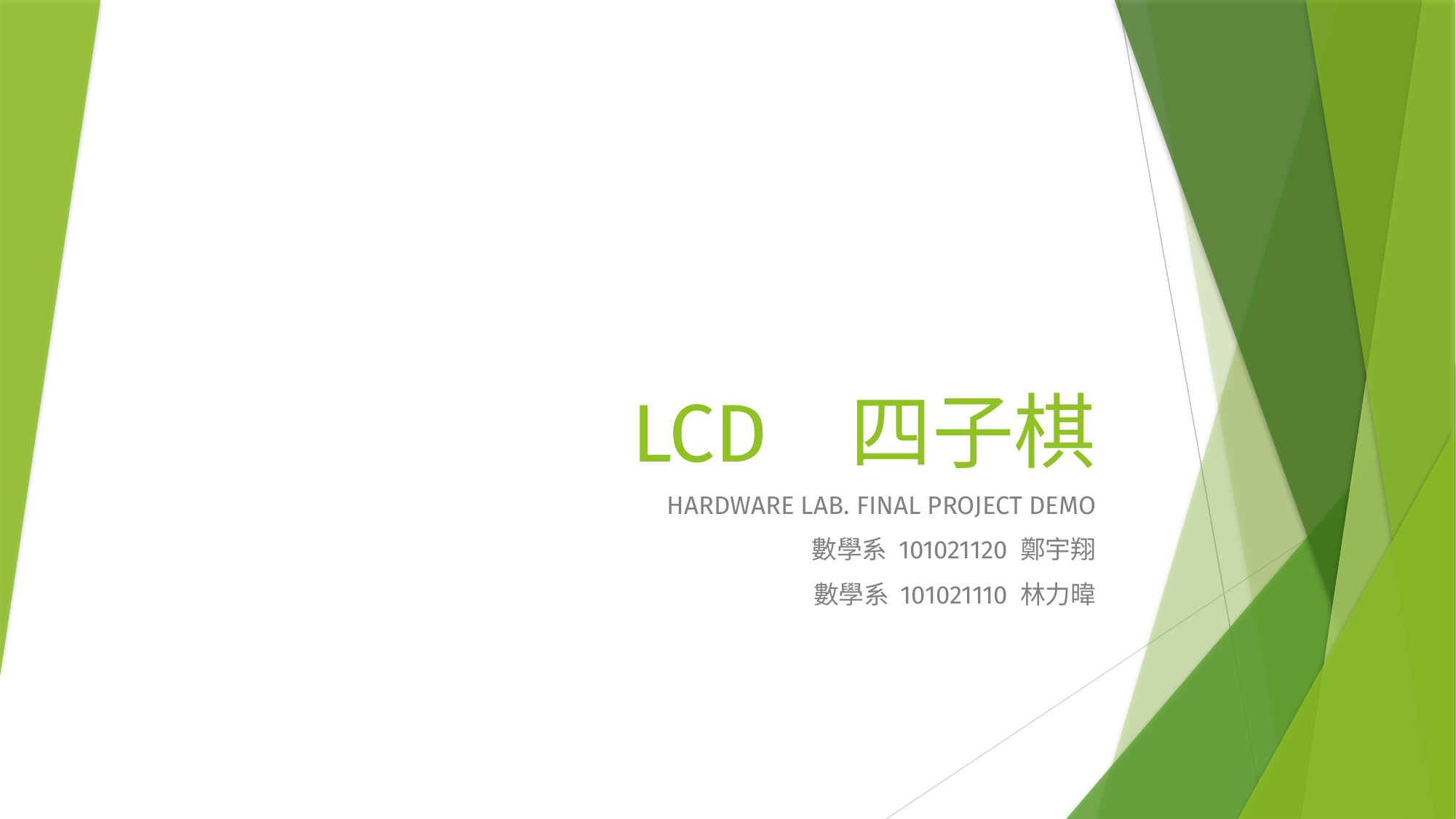

# LCD	四子棋
HARDWARE LAB. FINAL PROJECT DEMO
數學系 101021120 鄭宇翔
數學系 101021110 林力暐